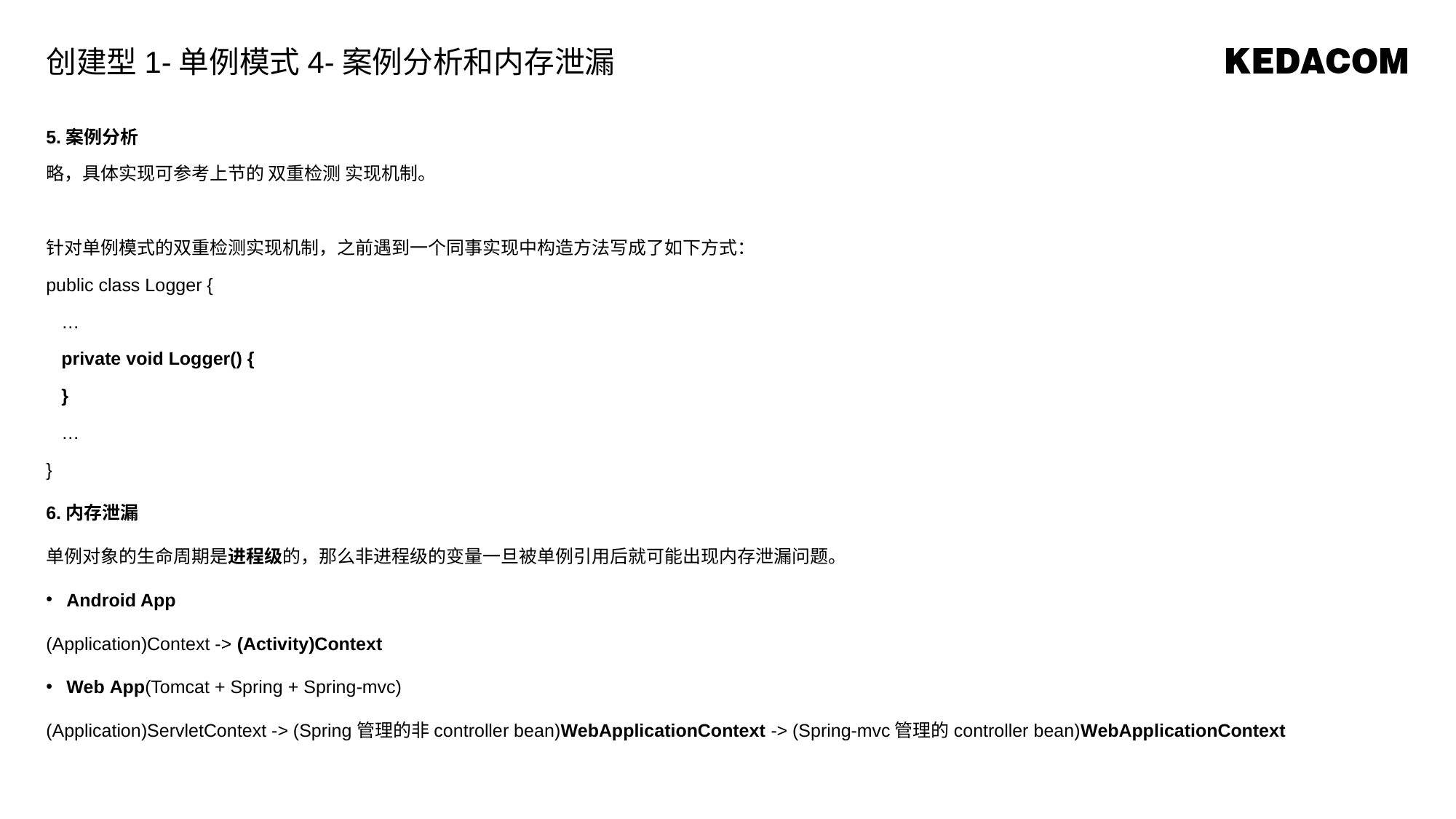

创建型1-单例模式4-案例分析和内存泄漏
5.案例分析
略，具体实现可参考上节的 双重检测 实现机制。

针对单例模式的双重检测实现机制，之前遇到一个同事实现中构造方法写成了如下方式：
public class Logger {
   …
   private void Logger() {
   }
   …
}
6.内存泄漏
单例对象的生命周期是进程级的，那么非进程级的变量一旦被单例引用后就可能出现内存泄漏问题。
Android App
(Application)Context -> (Activity)Context
Web App(Tomcat + Spring + Spring-mvc)
(Application)ServletContext -> (Spring管理的非controller bean)WebApplicationContext -> (Spring-mvc管理的controller bean)WebApplicationContext